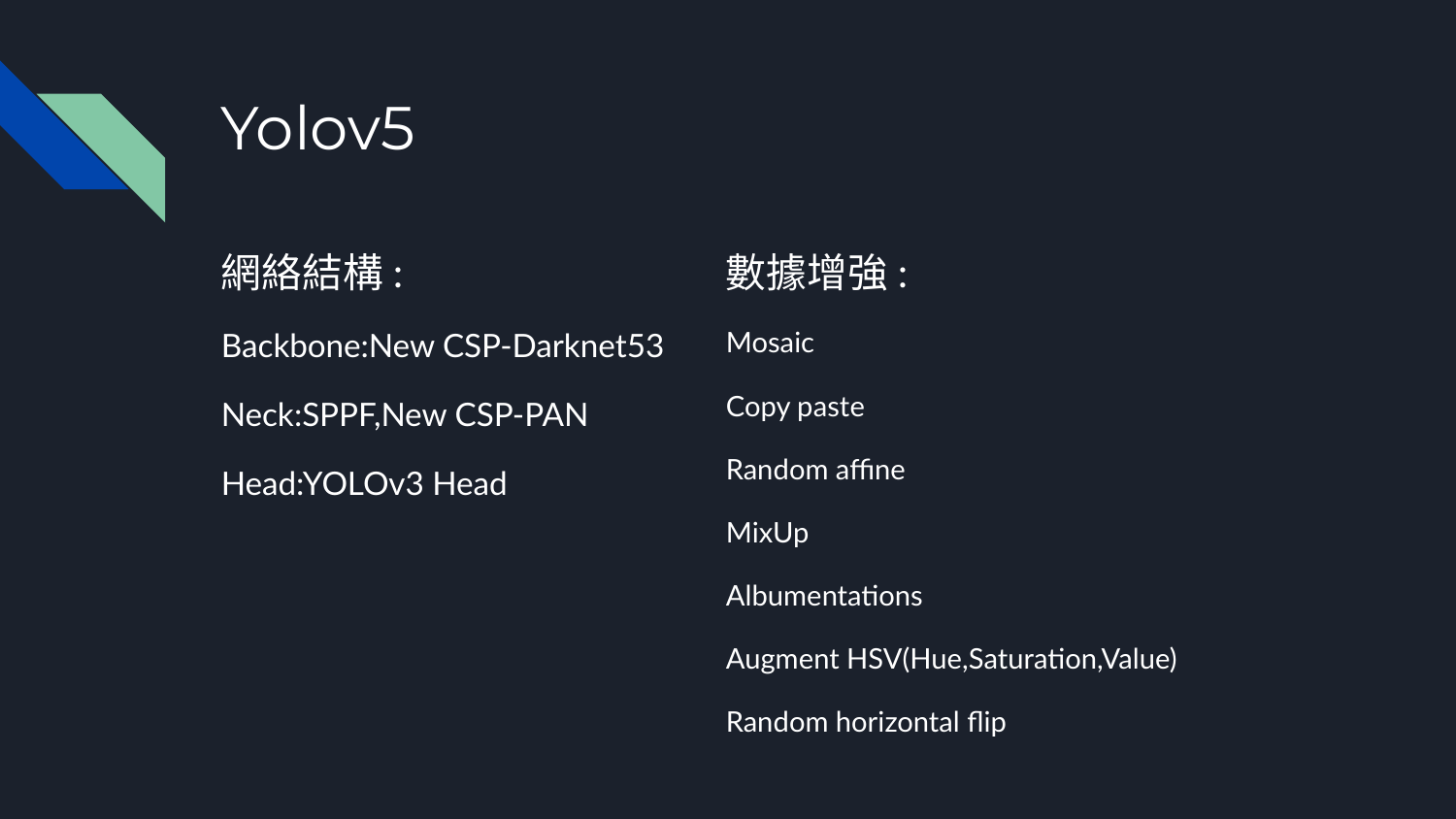

# Yolov5
網絡結構:
Backbone:New CSP-Darknet53
Neck:SPPF,New CSP-PAN
Head:YOLOv3 Head

數據增強:
Mosaic
Copy paste
Random affine
MixUp
Albumentations
Augment HSV(Hue,Saturation,Value)
Random horizontal flip